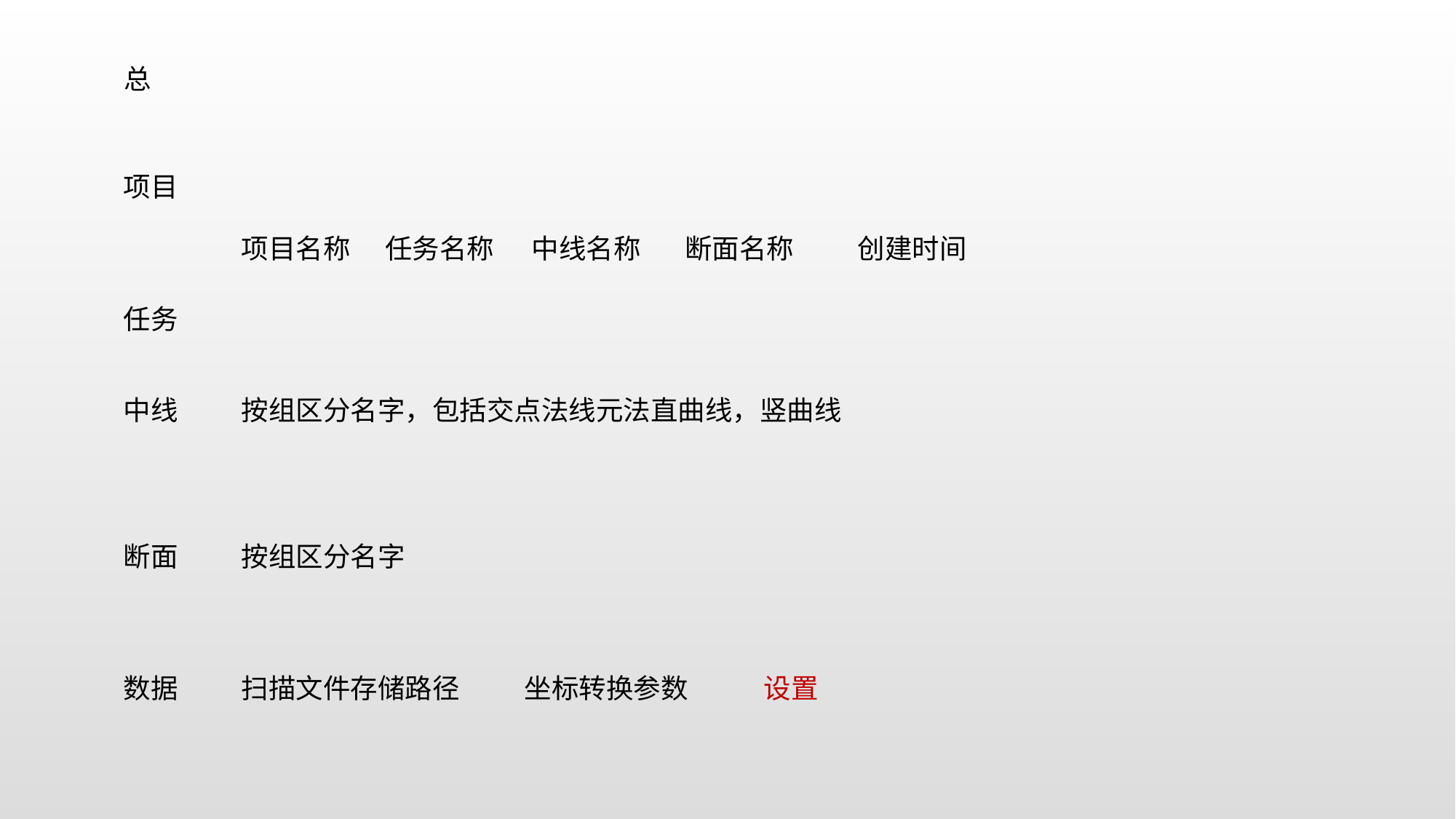

总
项目
项目名称
任务名称
中线名称
断面名称
创建时间
任务
中线
按组区分名字，包括交点法线元法直曲线，竖曲线
断面
按组区分名字
数据
扫描文件存储路径
坐标转换参数
设置